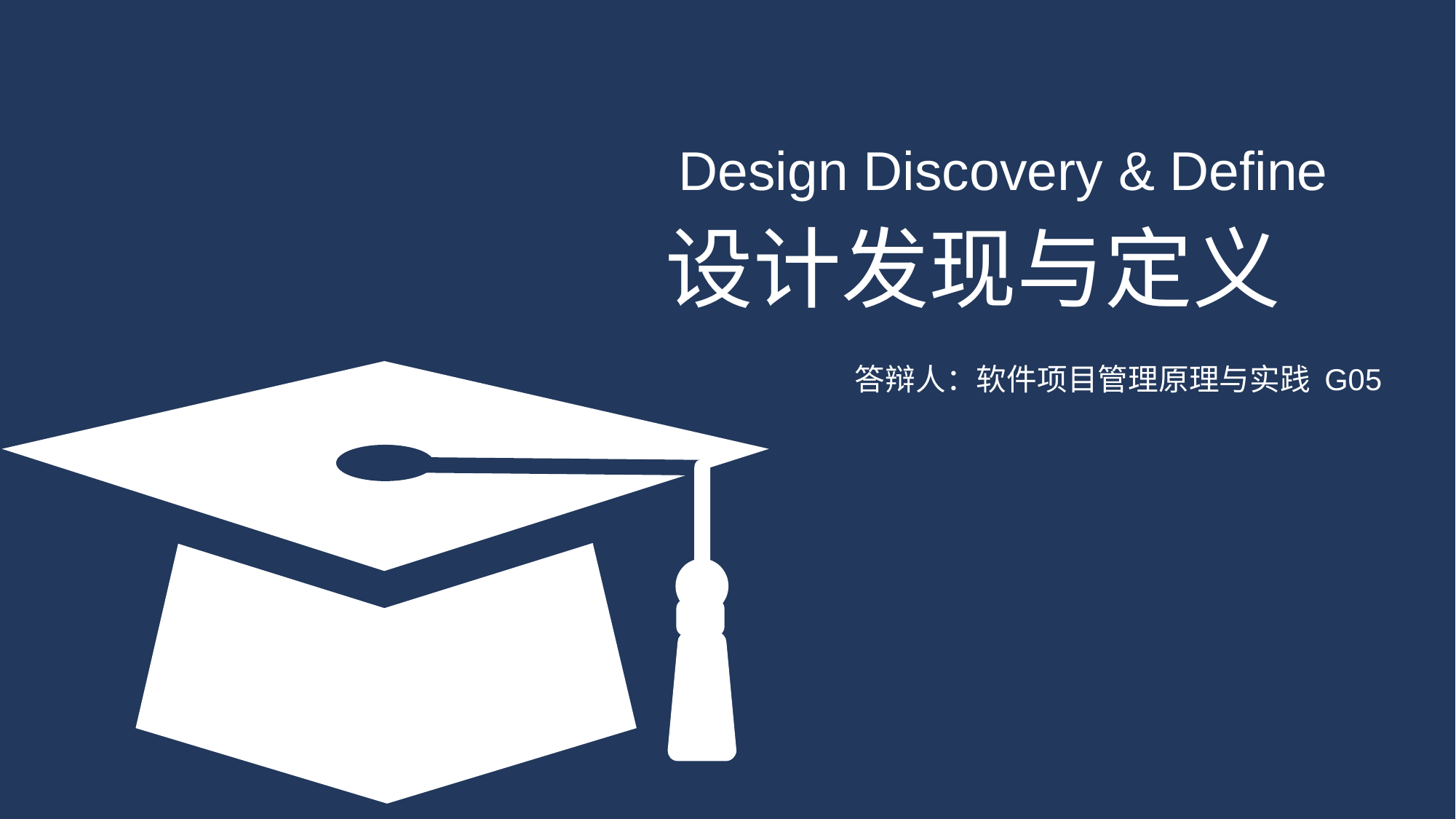

Design Discovery & Define
设计发现与定义
答辩人：软件项目管理原理与实践 G05